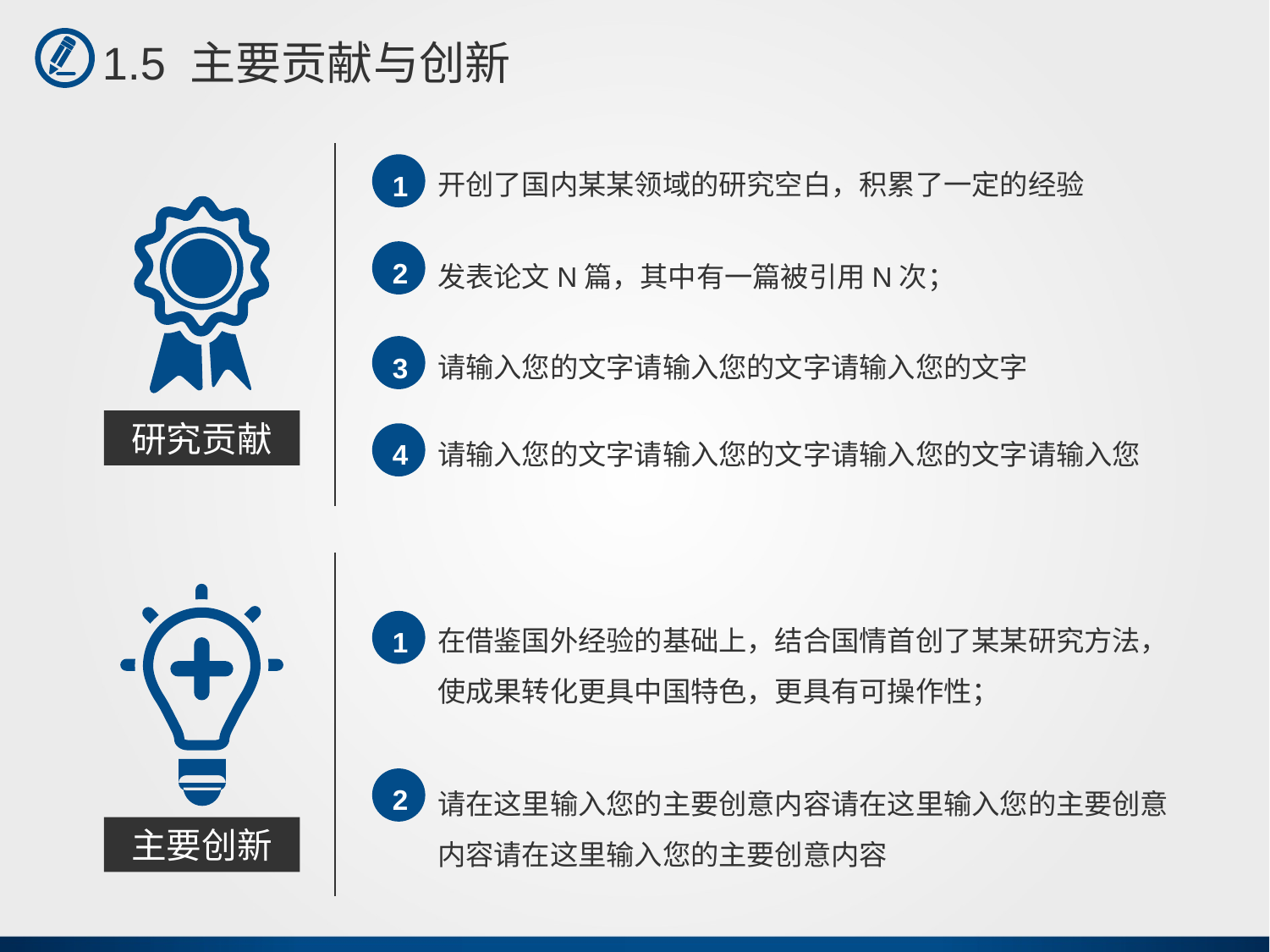

1.5 主要贡献与创新
开创了国内某某领域的研究空白，积累了一定的经验
1

发表论文N篇，其中有一篇被引用N次；
2
请输入您的文字请输入您的文字请输入您的文字
3
研究贡献
请输入您的文字请输入您的文字请输入您的文字请输入您
4

在借鉴国外经验的基础上，结合国情首创了某某研究方法，使成果转化更具中国特色，更具有可操作性；
1
请在这里输入您的主要创意内容请在这里输入您的主要创意内容请在这里输入您的主要创意内容
2
主要创新